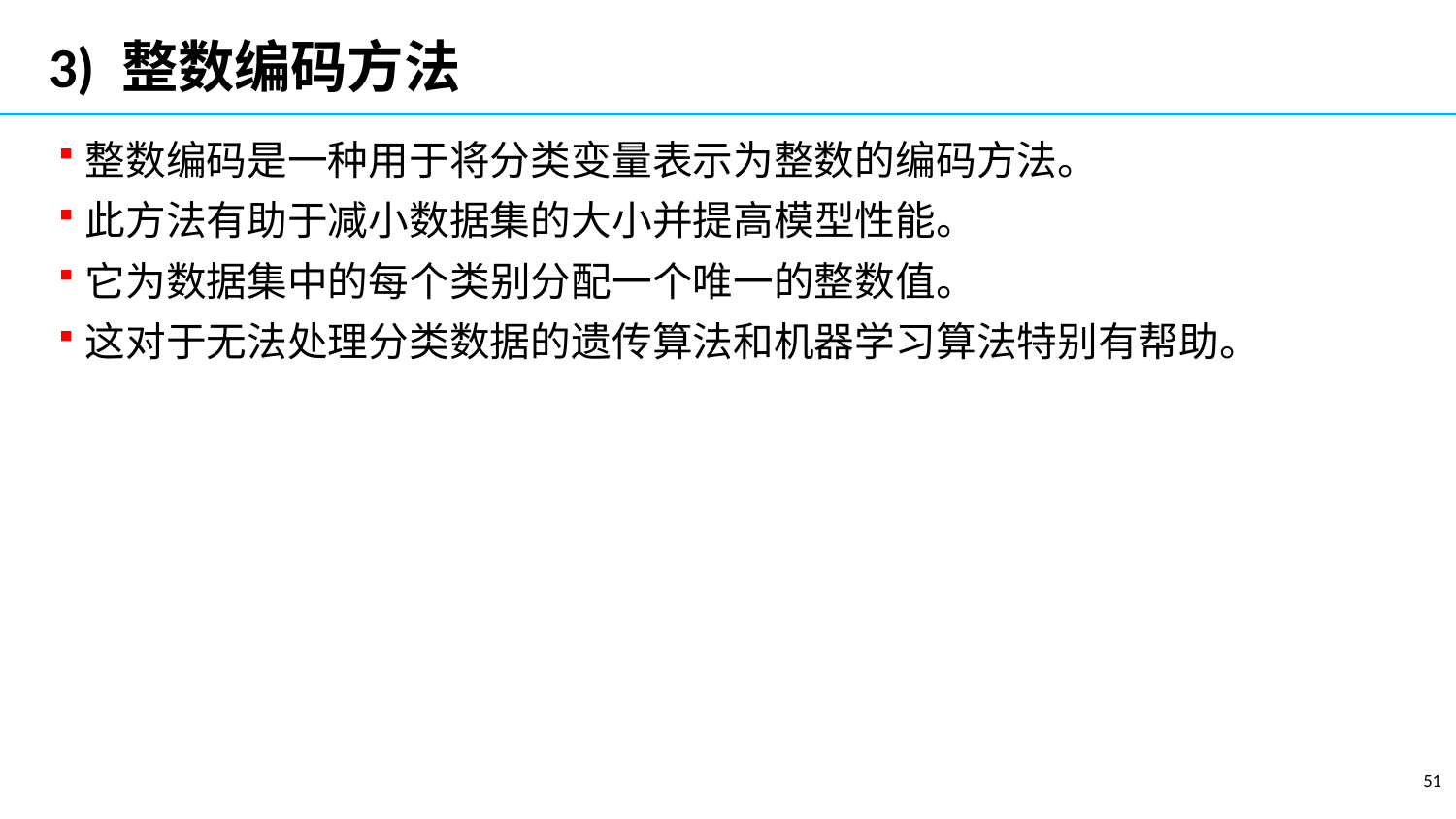

# 3) 整数编码方法

整数编码是一种用于将分类变量表示为整数的编码方法。
此方法有助于减小数据集的大小并提高模型性能。
它为数据集中的每个类别分配一个唯一的整数值。
这对于无法处理分类数据的遗传算法和机器学习算法特别有帮助。

51